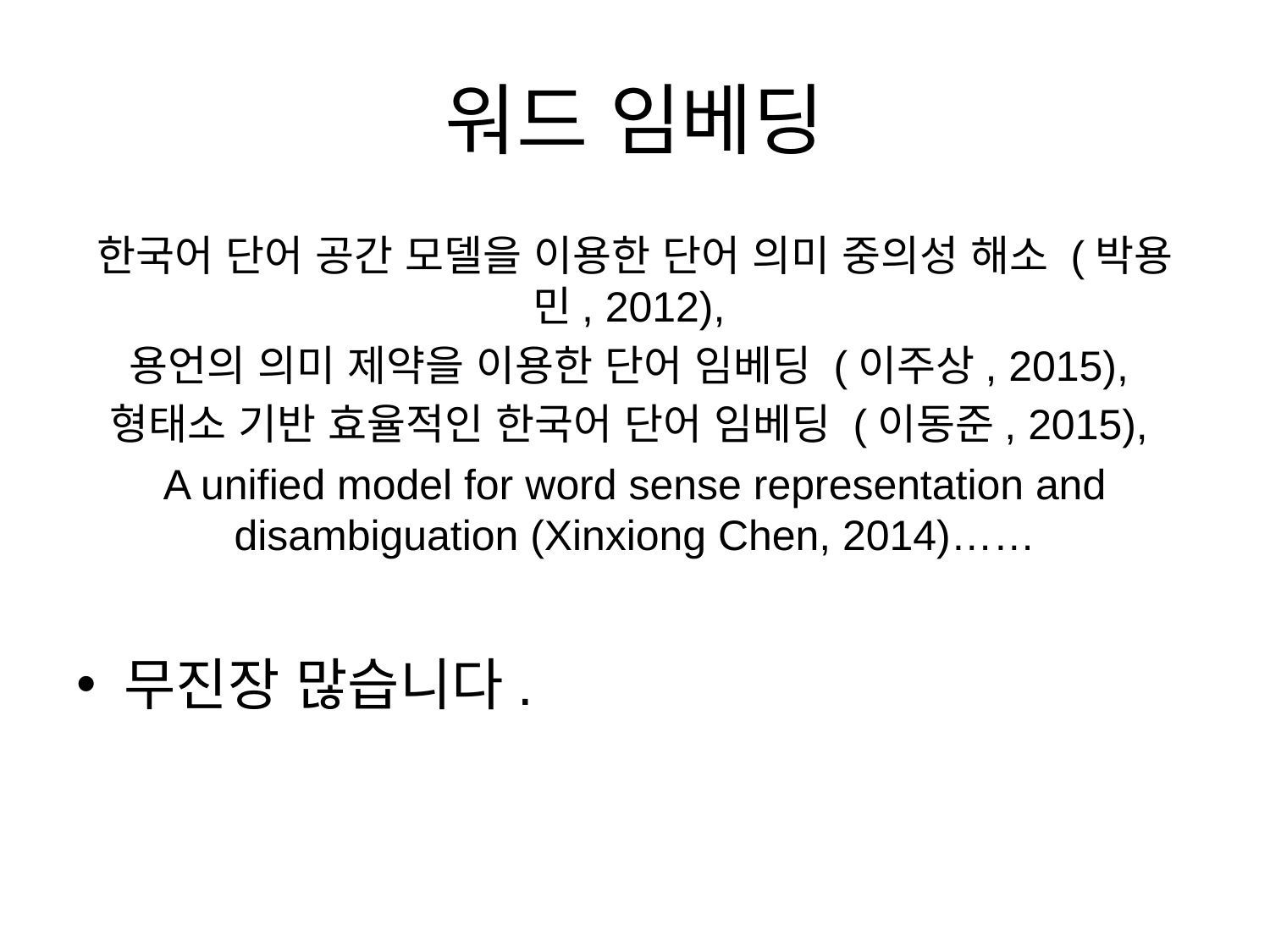

# 워드 임베딩
한국어 단어 공간 모델을 이용한 단어 의미 중의성 해소 (박용민, 2012),
용언의 의미 제약을 이용한 단어 임베딩 (이주상, 2015),
형태소 기반 효율적인 한국어 단어 임베딩 (이동준, 2015),
A unified model for word sense representation and disambiguation (Xinxiong Chen, 2014)……

무진장 많습니다.